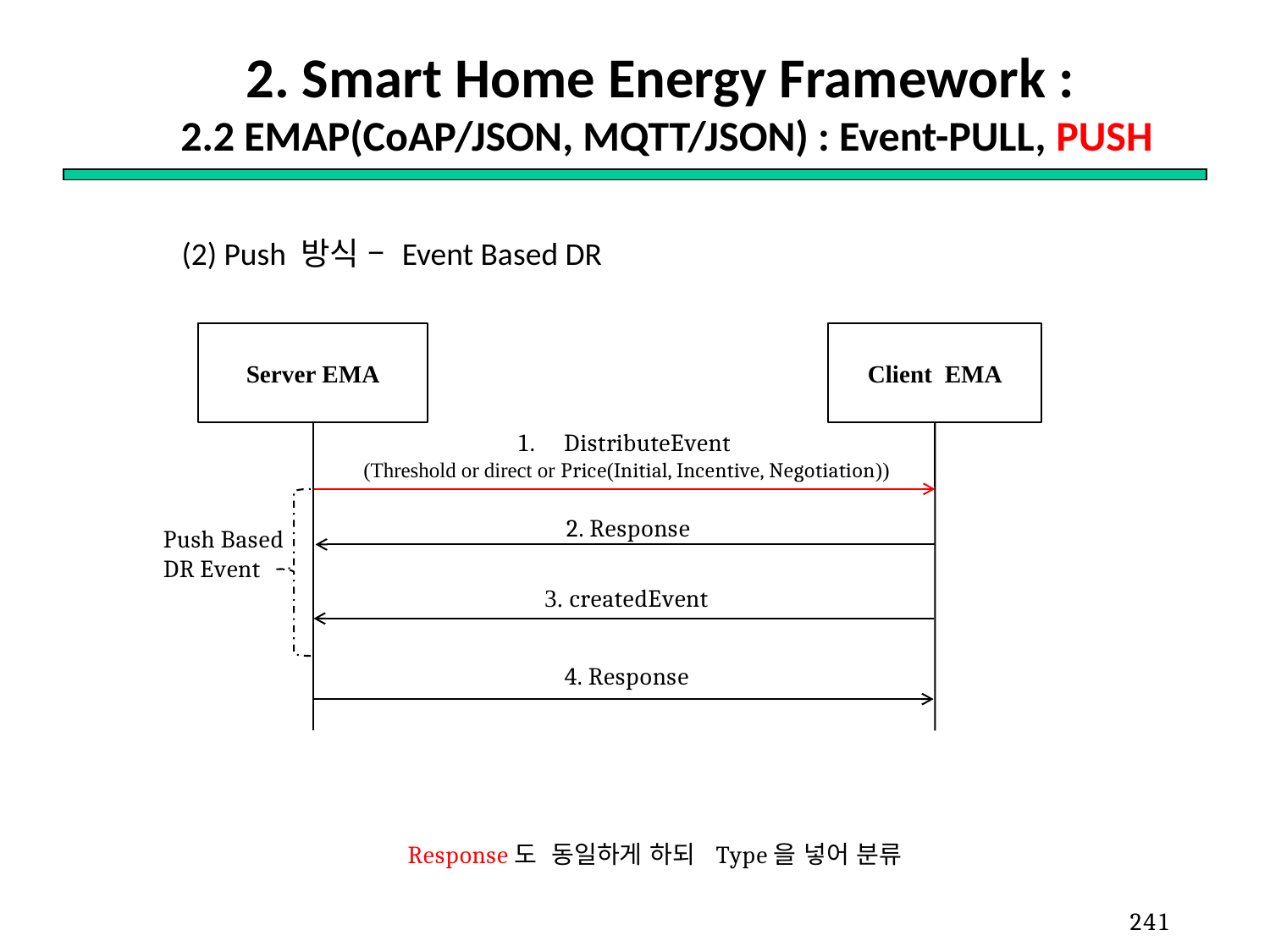

# 2. Smart Home Energy Framework : 2.2 EMAP(CoAP/JSON, MQTT/JSON) : Event-PULL, PUSH
(2) Push 방식 – Event Based DR
Server EMA
Client  EMA
DistributeEvent
(Threshold or direct or Price(Initial, Incentive, Negotiation))

2. Response
Push Based
DR Event
3. createdEvent
4. Response
Response도  동일하게 하되  Type을 넣어 분류
241